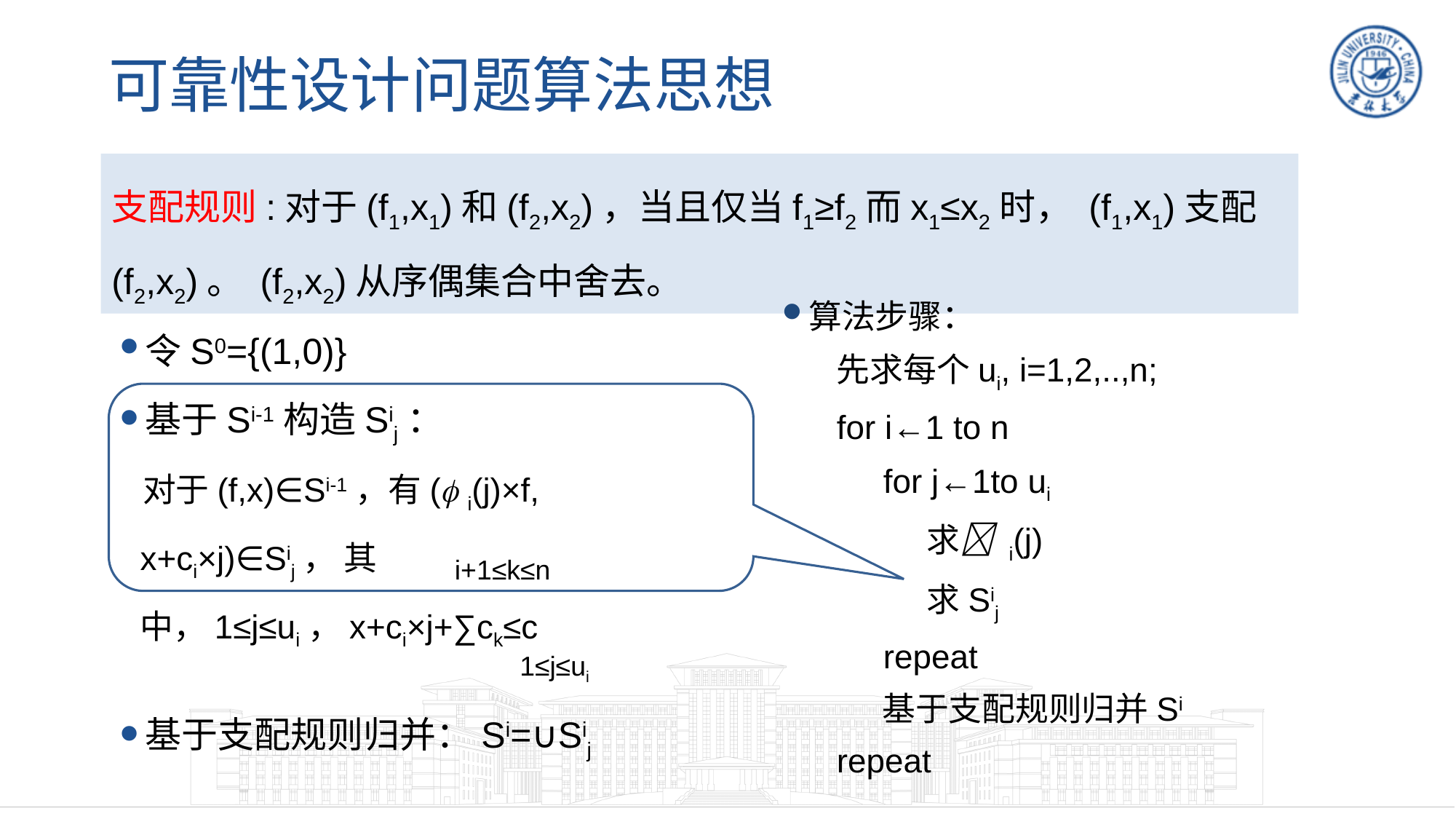

# 可靠性设计问题算法思想
支配规则:对于(f1,x1)和(f2,x2)，当且仅当f1≥f2而x1≤x2时， (f1,x1)支配(f2,x2)。 (f2,x2)从序偶集合中舍去。
令S0={(1,0)}
基于Si-1构造Sij：
  对于(f,x)∈Si-1，有(φ i(j)×f, x+ci×j)∈Sij， 其中，1≤j≤ui，x+ci×j+∑ck≤c
基于支配规则归并：Si=∪Sij
算法步骤：
先求每个ui, i=1,2,..,n;
for i←1 to n
     for j←1to ui
           求φ i(j)
           求Sij
     repeat
     基于支配规则归并Si
repeat

i+1≤k≤n
    1≤j≤ui
63